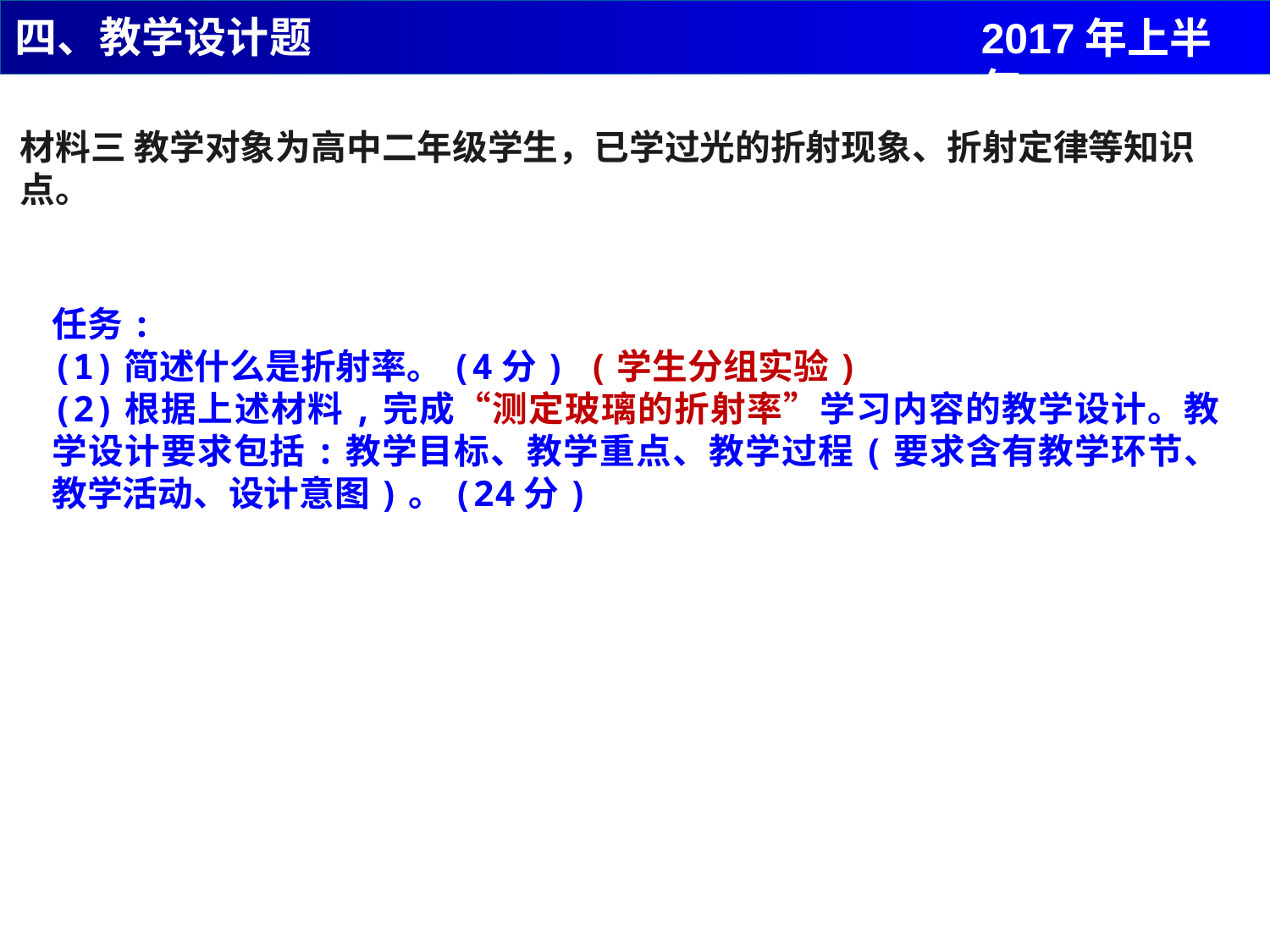

四、教学设计题
2017年上半年
材料三 教学对象为高中二年级学生，已学过光的折射现象、折射定律等知识点。
任务:
(1)简述什么是折射率。(4分) (学生分组实验)
(2)根据上述材料,完成“测定玻璃的折射率”学习内容的教学设计。教学设计要求包括:教学目标、教学重点、教学过程(要求含有教学环节、教学活动、设计意图)。(24分)